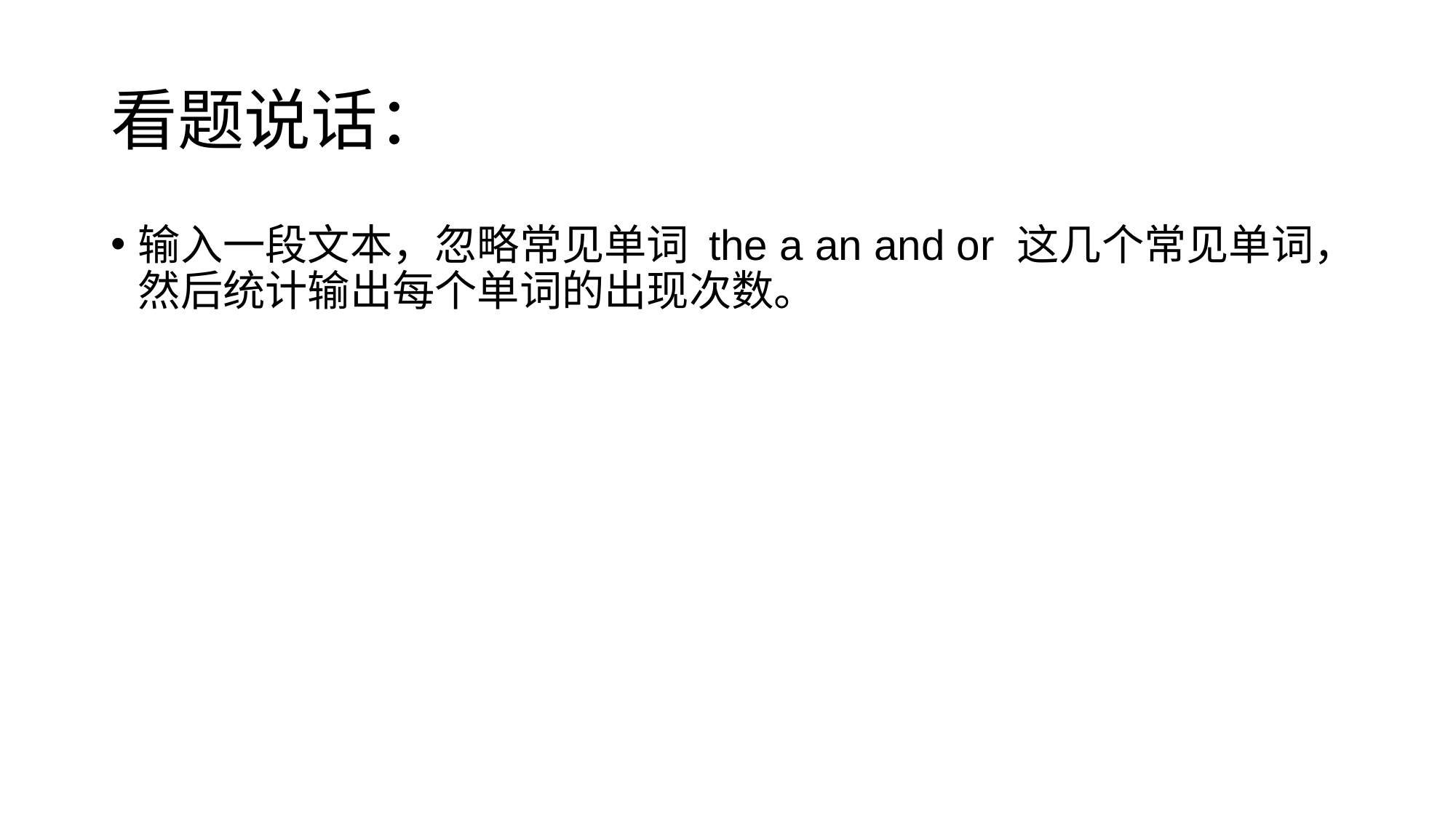

# 看题说话：
输入一段文本，忽略常见单词 the a an and or 这几个常见单词，然后统计输出每个单词的出现次数。